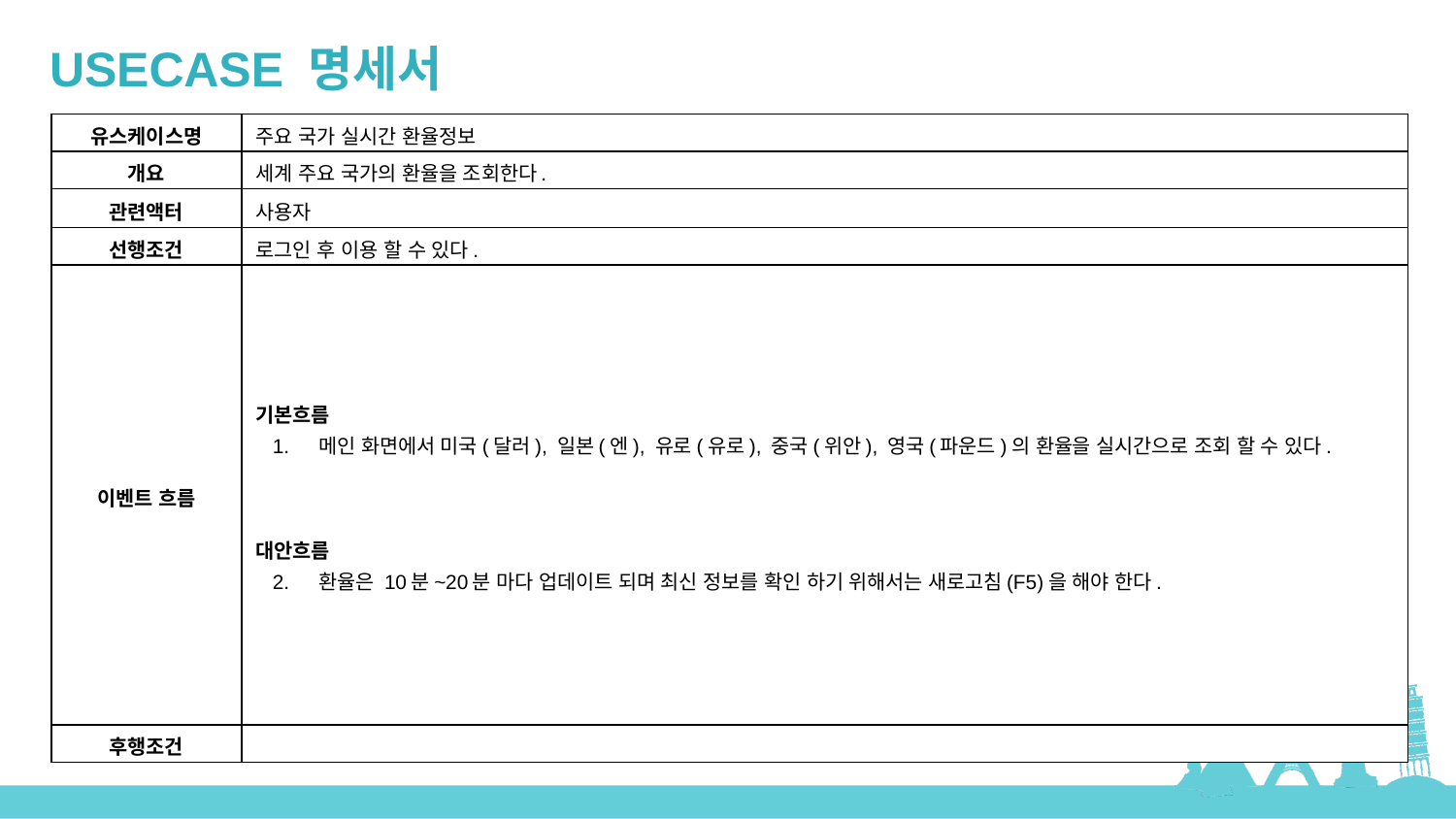

USECASE 명세서
| 유스케이스명 | 주요 국가 실시간 환율정보 |
| --- | --- |
| 개요 | 세계 주요 국가의 환율을 조회한다. |
| 관련액터 | 사용자 |
| 선행조건 | 로그인 후 이용 할 수 있다. |
| 이벤트 흐름 | 기본흐름 메인 화면에서 미국(달러), 일본(엔), 유로(유로), 중국(위안), 영국(파운드)의 환율을 실시간으로 조회 할 수 있다. 대안흐름 환율은 10분~20분 마다 업데이트 되며 최신 정보를 확인 하기 위해서는 새로고침(F5)을 해야 한다. |
| 후행조건 |  |